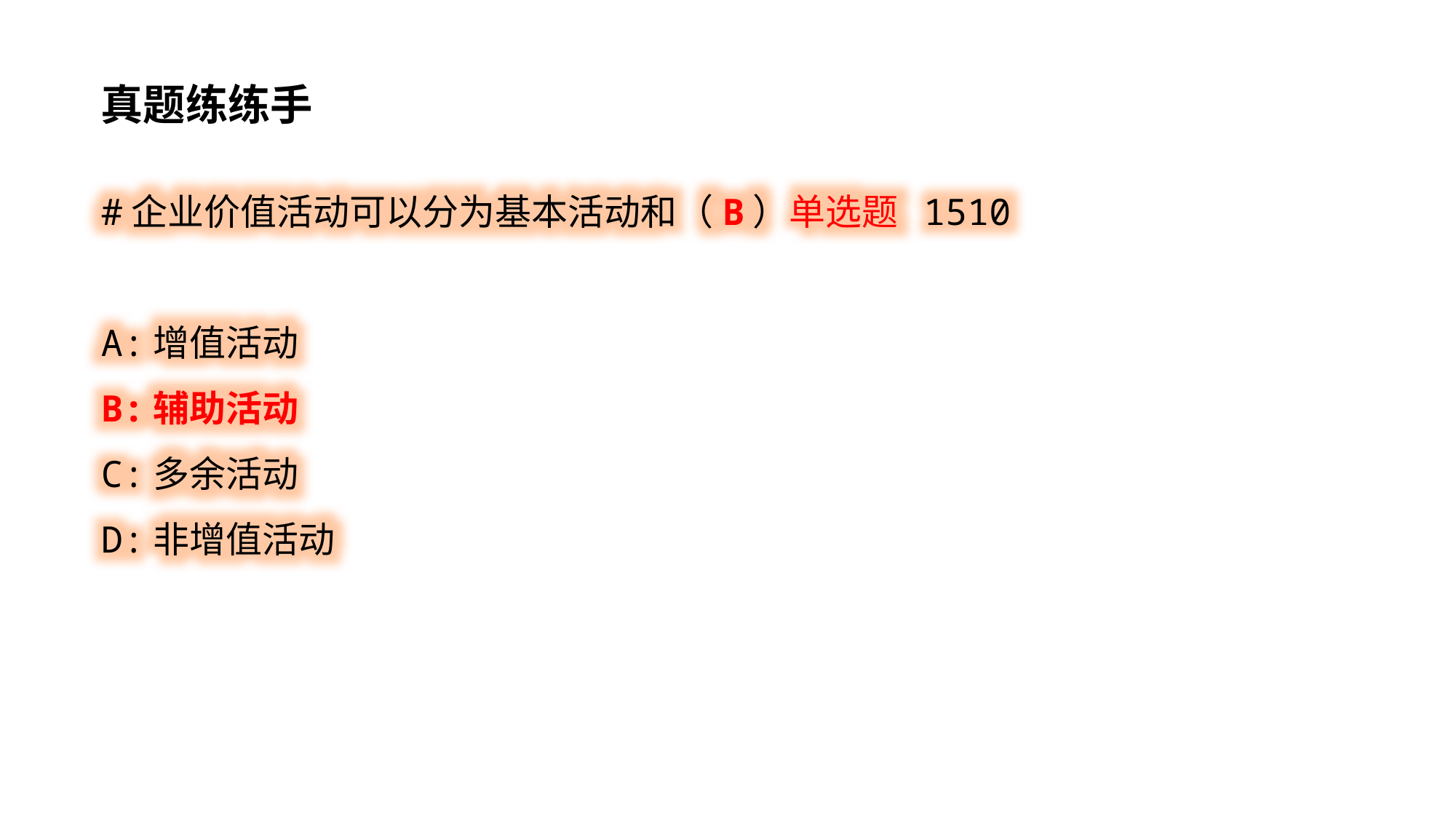

真题练练手
#企业价值活动可以分为基本活动和（B）单选题  1510

A:增值活动
B:辅助活动
C:多余活动
D:非增值活动